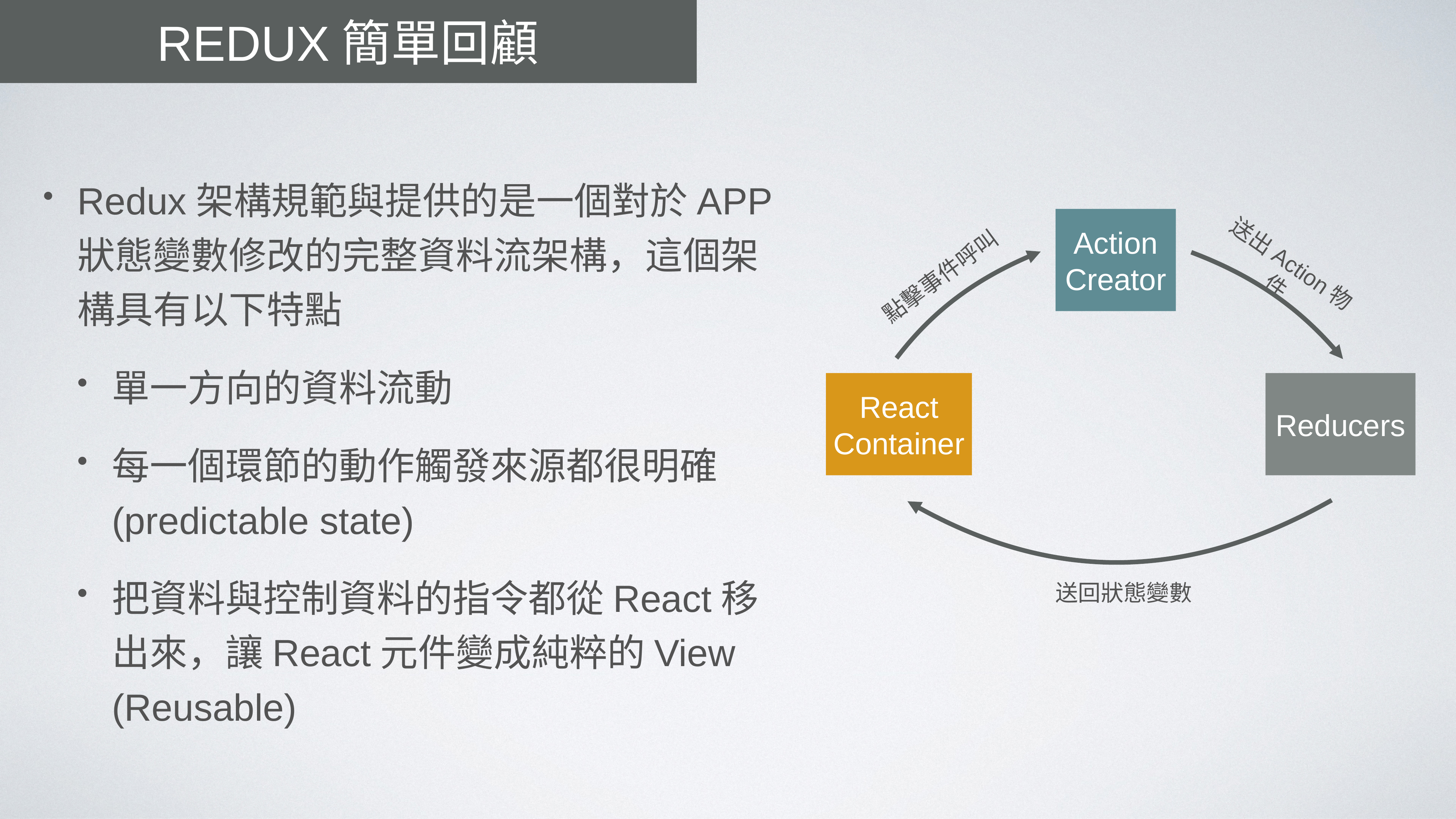

# Redux簡單回顧
Redux架構規範與提供的是一個對於APP狀態變數修改的完整資料流架構，這個架構具有以下特點
單一方向的資料流動
每一個環節的動作觸發來源都很明確(predictable state)
把資料與控制資料的指令都從React移出來，讓React元件變成純粹的View (Reusable)
Action Creator

送出Action物件
點擊事件呼叫
React Container
Reducers

送回狀態變數